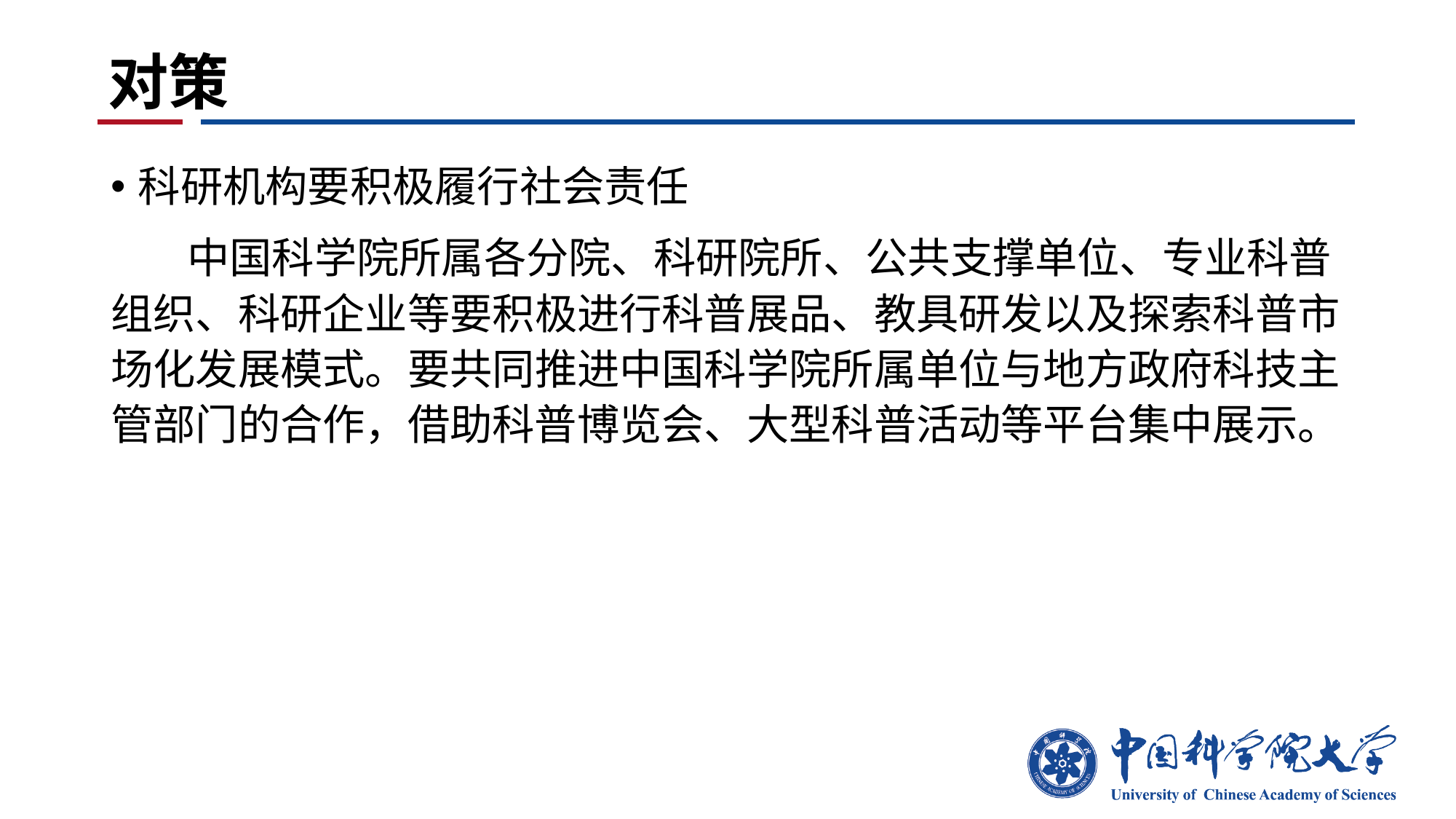

# 对策
科研机构要积极履行社会责任
       中国科学院所属各分院、科研院所、公共支撑单位、专业科普组织、科研企业等要积极进行科普展品、教具研发以及探索科普市场化发展模式。要共同推进中国科学院所属单位与地方政府科技主管部门的合作，借助科普博览会、大型科普活动等平台集中展示。